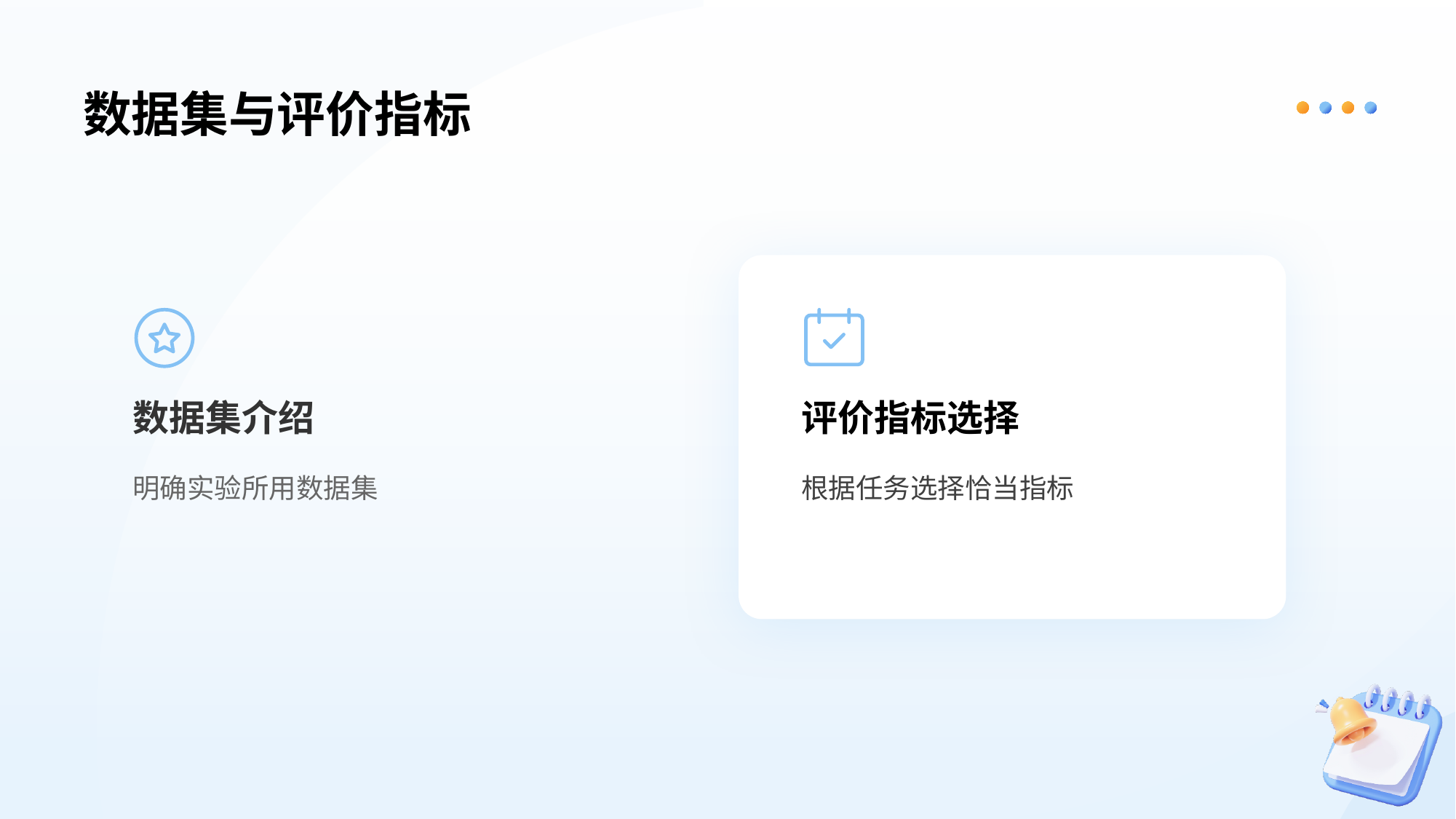

# 数据集与评价指标

数据集介绍
评价指标选择
明确实验所用数据集
根据任务选择恰当指标